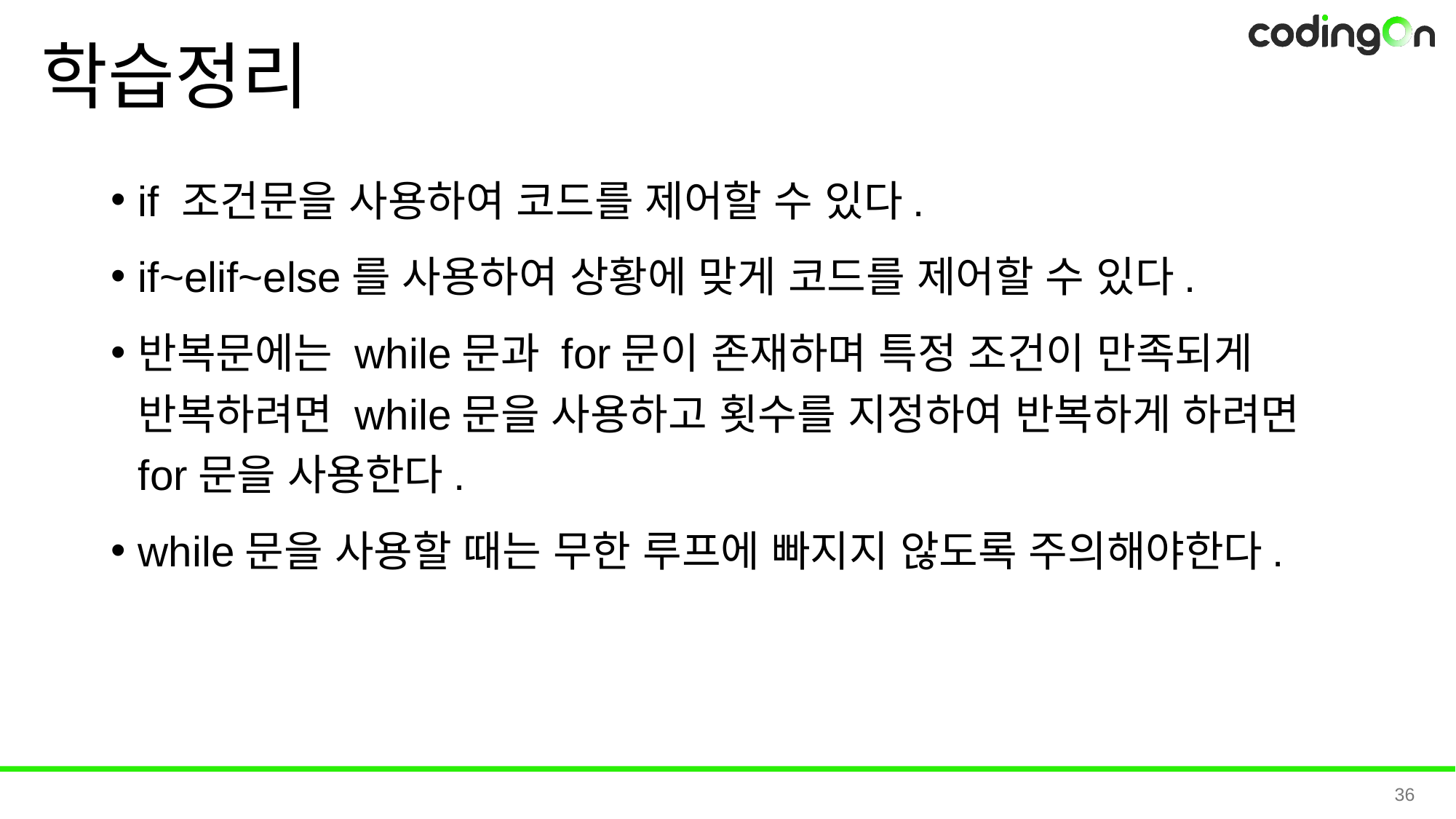

# 학습정리
if 조건문을 사용하여 코드를 제어할 수 있다.
if~elif~else를 사용하여 상황에 맞게 코드를 제어할 수 있다.
반복문에는 while문과 for문이 존재하며 특정 조건이 만족되게 반복하려면 while문을 사용하고 횟수를 지정하여 반복하게 하려면 for문을 사용한다.
while문을 사용할 때는 무한 루프에 빠지지 않도록 주의해야한다.
36